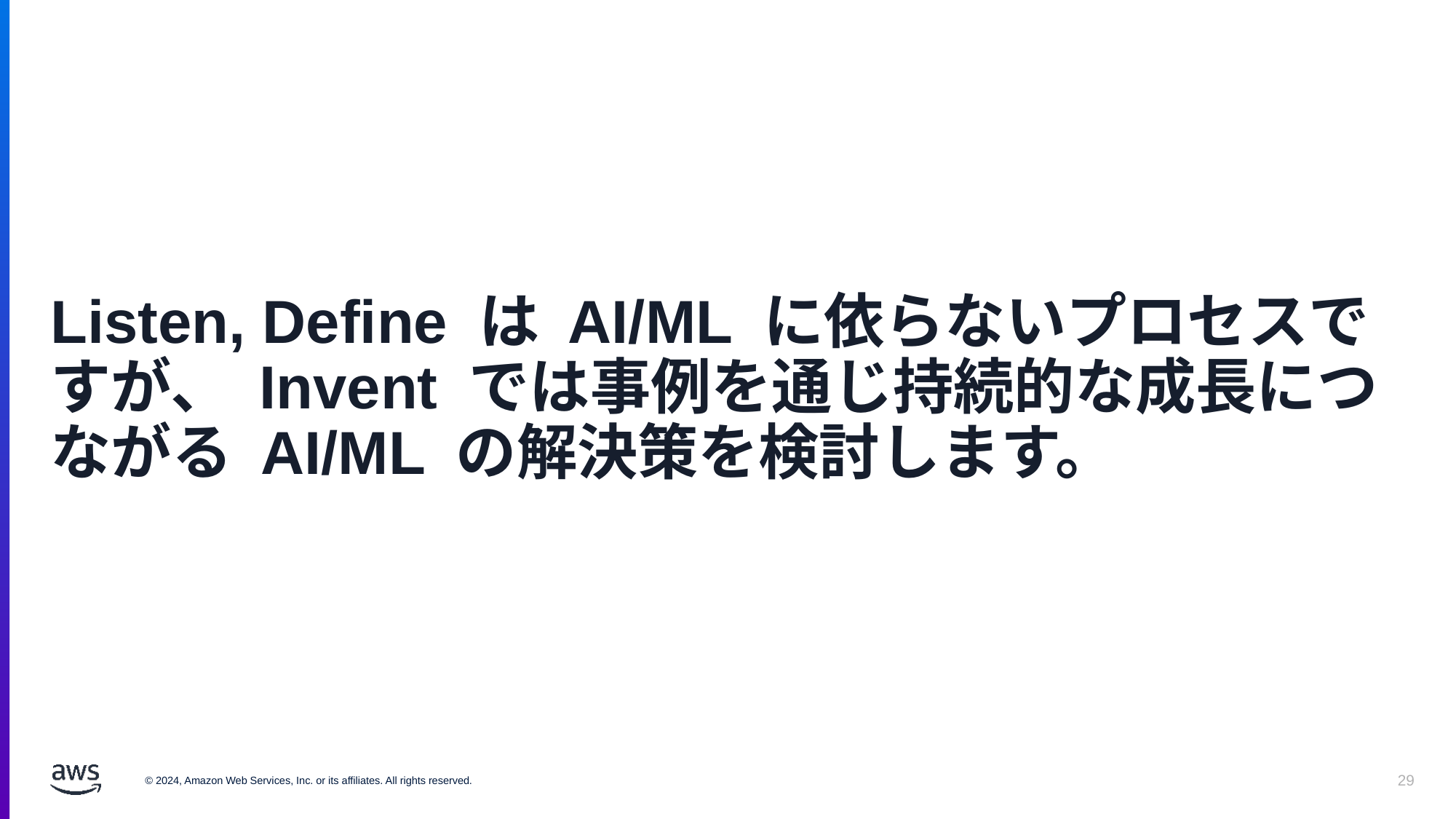

# Listen, Define は AI/ML に依らないプロセスですが、 Invent では事例を通じ持続的な成長につながる AI/ML の解決策を検討します。
29